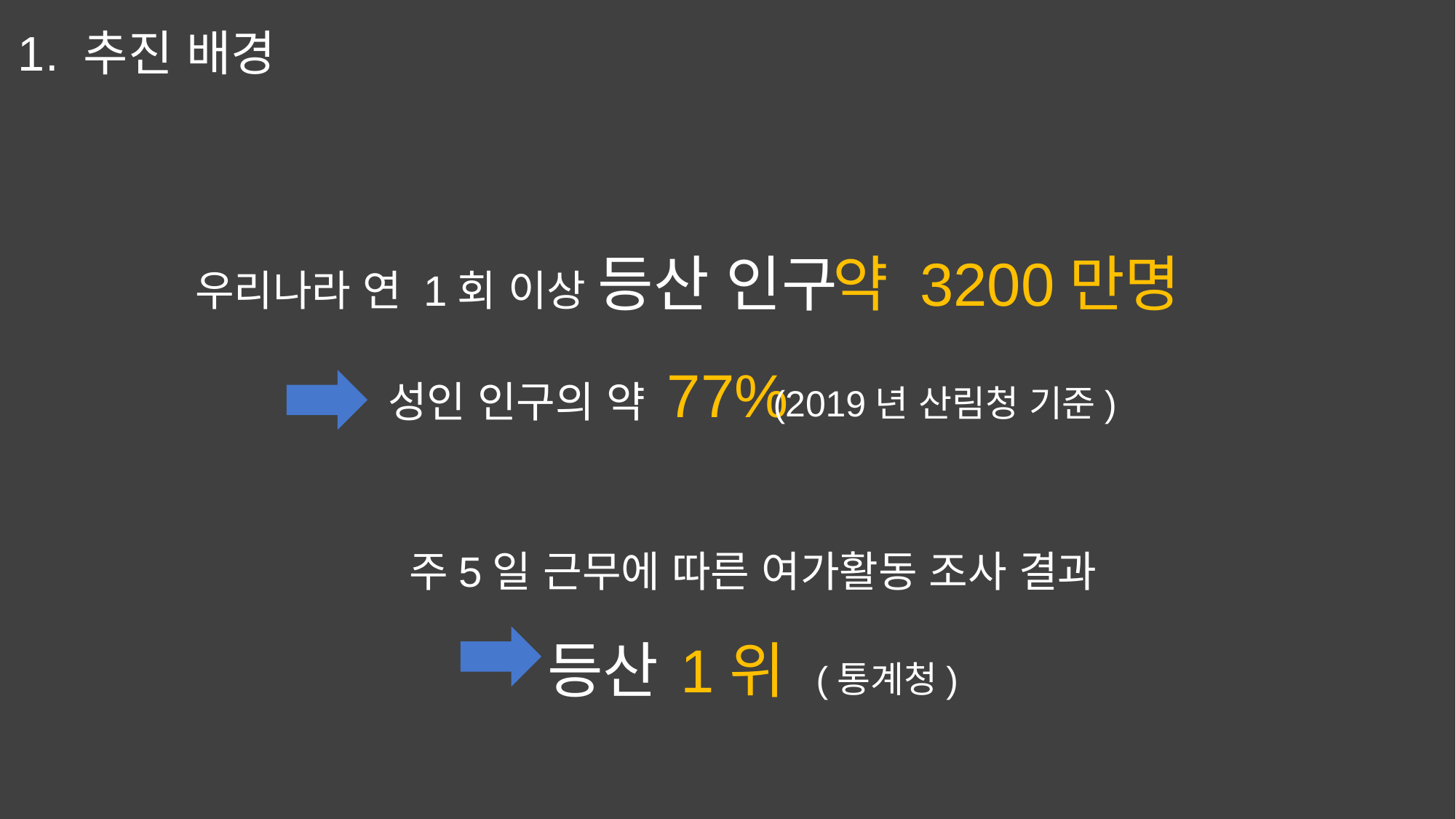

1. 추진 배경
우리나라 연 1회 이상 등산 인구
약 3200만명
성인 인구의 약 77%

(2019년 산림청 기준)
주5일 근무에 따른 여가활동 조사 결과
등산 1위 (통계청)